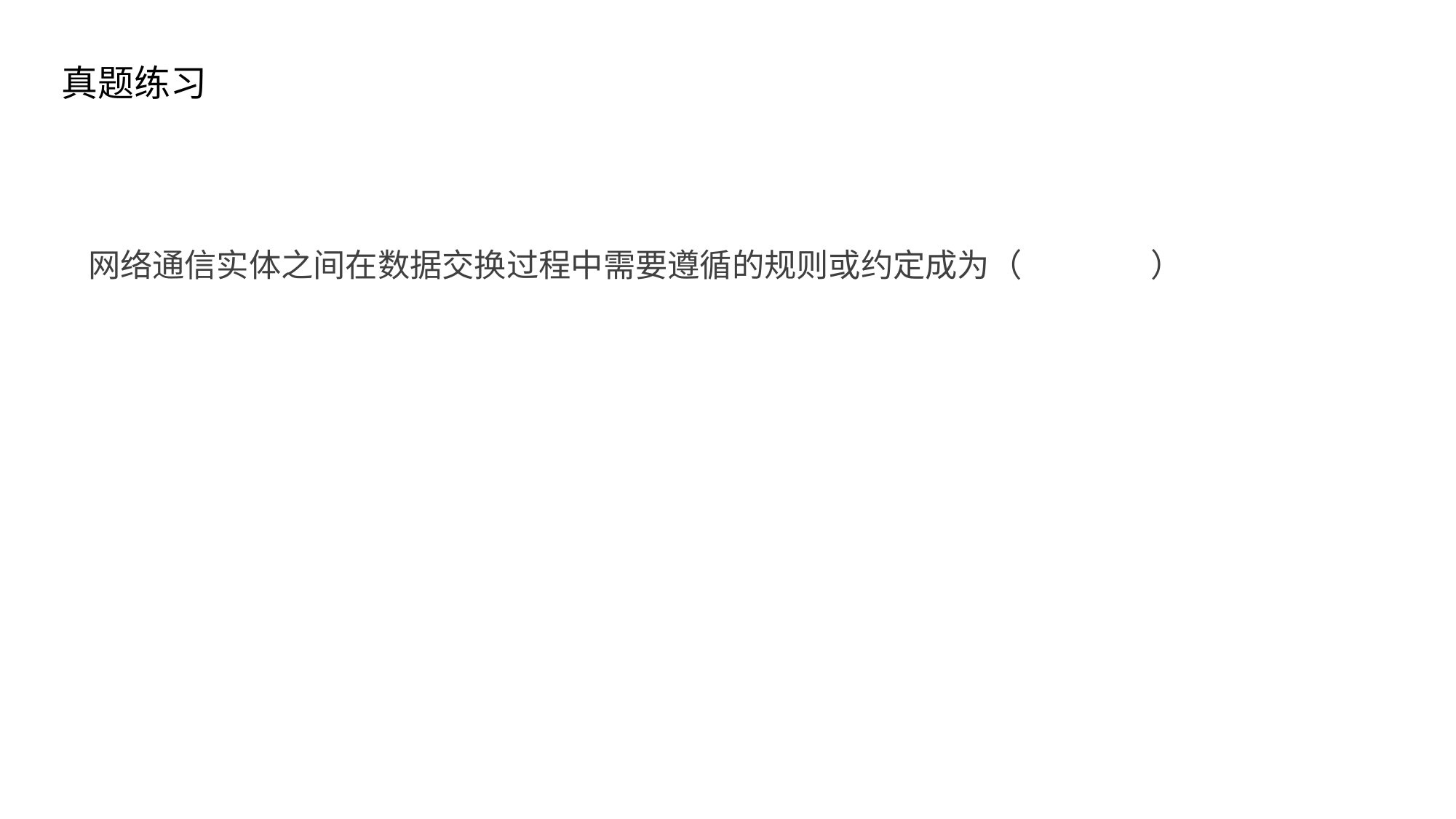

真题练习

网络通信实体之间在数据交换过程中需要遵循的规则或约定成为（网络协议）